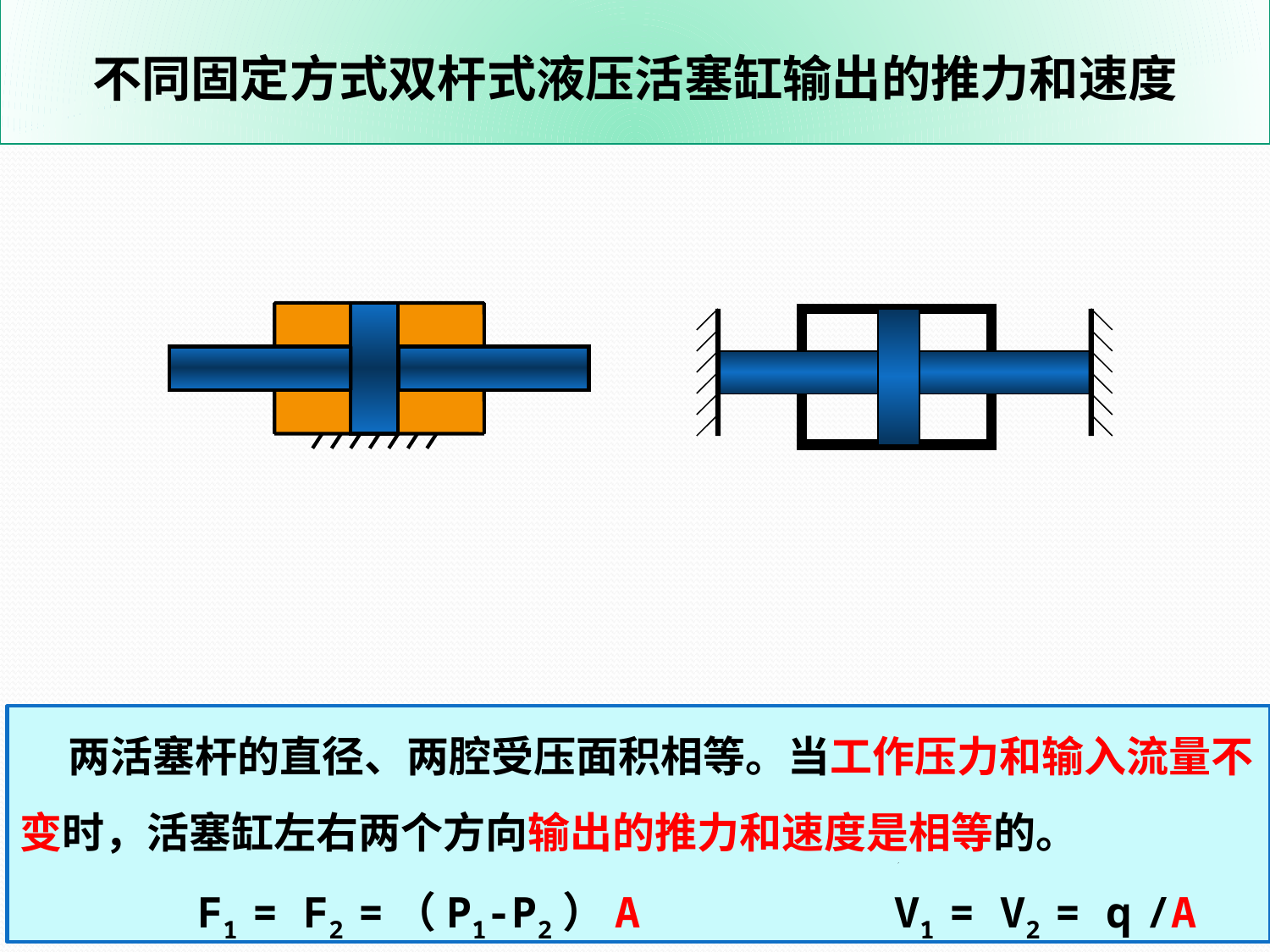

不同固定方式双杆式液压活塞缸输出的推力和速度

d

    两活塞杆的直径、两腔受压面积相等。当工作压力和输入流量不变时，活塞缸左右两个方向输出的推力和速度是相等的。
       F1 = F2 =（P1-P2）A          V1 = V2 = q /A